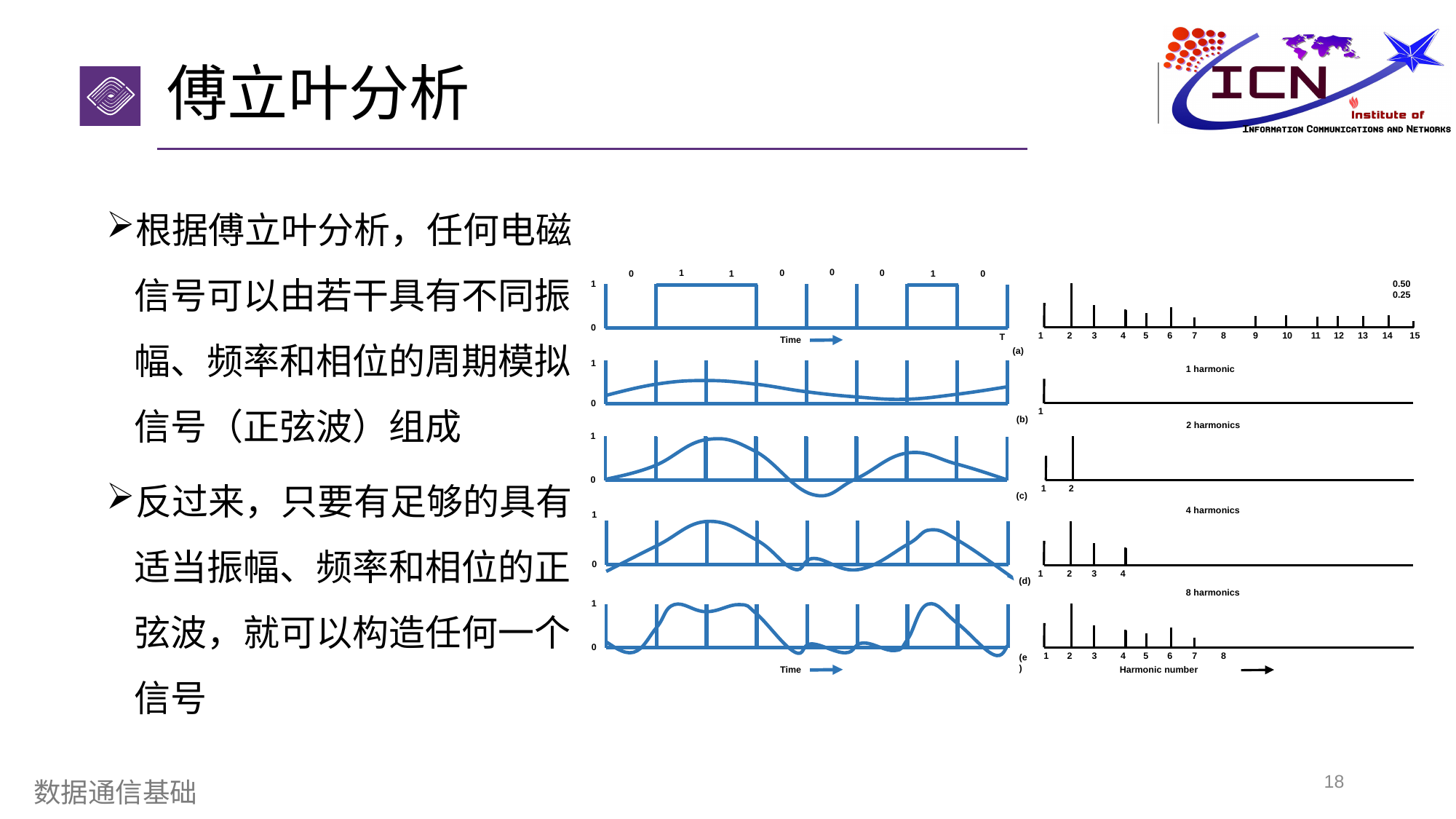

# 傅立叶分析
根据傅立叶分析，任何电磁信号可以由若干具有不同振幅、频率和相位的周期模拟信号（正弦波）组成
反过来，只要有足够的具有适当振幅、频率和相位的正弦波，就可以构造任何一个信号

0
1
0
0
0
1
1
0
1
0.50
0.25
0
11
12
13
14
15
1
2
3
4
5
6
7
8
9
10
T
Time
(a)
1
1 harmonic

0
1
(b)
2 harmonics
1

0
1
2
(c)
4 harmonics
1

0
1
2
3
4
(d)
8 harmonics
1

0
1
2
3
4
5
6
7
8
(e)
Time
Harmonic number
18
数据通信基础